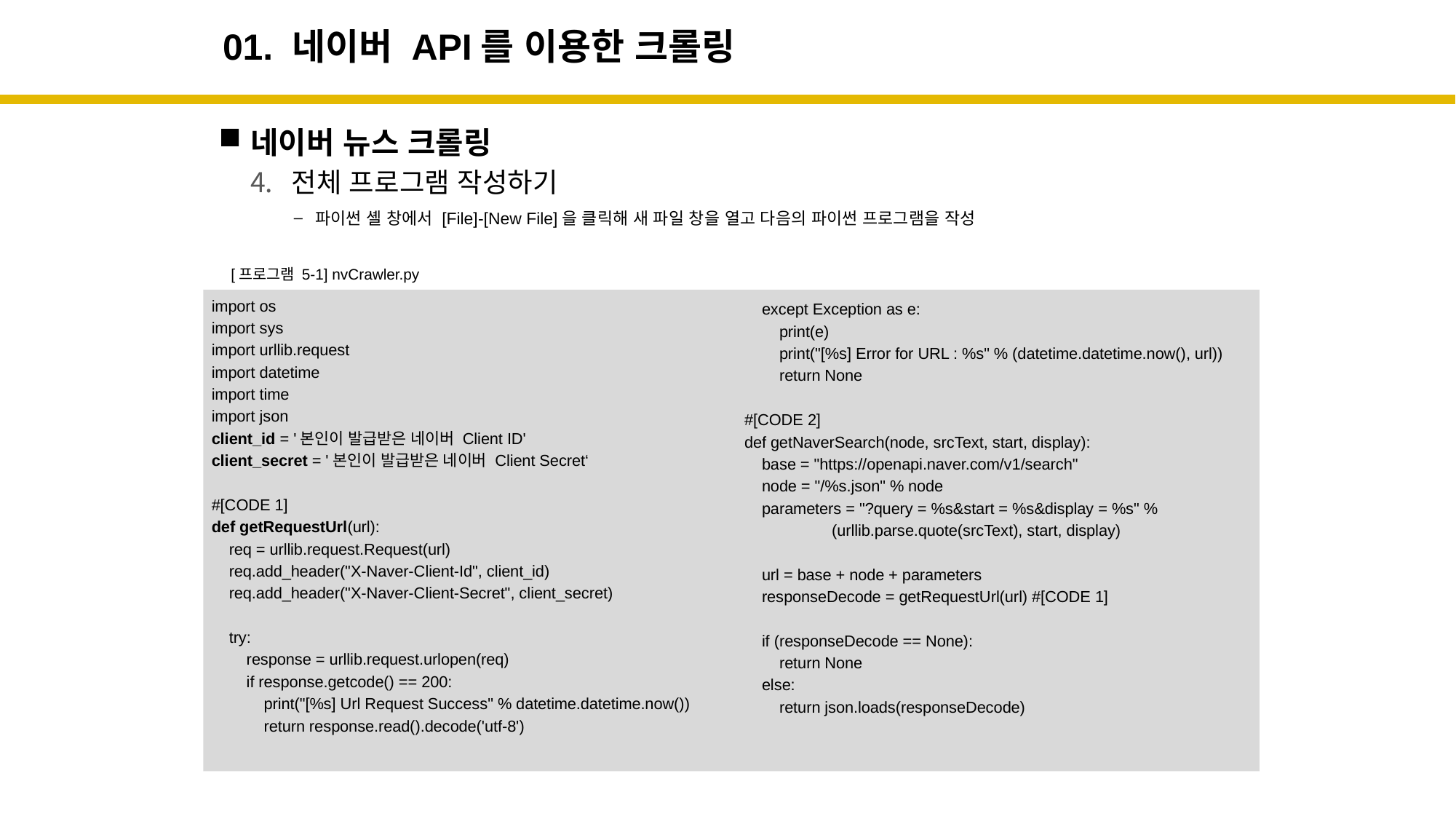

# 01. 네이버 API를 이용한 크롤링
네이버 뉴스 크롤링
전체 프로그램 작성하기
파이썬 셸 창에서 [File]-[New File]을 클릭해 새 파일 창을 열고 다음의 파이썬 프로그램을 작성
[프로그램 5-1] nvCrawler.py

import os
import sys
import urllib.request
import datetime
import time
import json
client_id = '본인이 발급받은 네이버 Client ID'
client_secret = '본인이 발급받은 네이버 Client Secret‘

#[CODE 1]
def getRequestUrl(url):
    req = urllib.request.Request(url)
    req.add_header("X-Naver-Client-Id", client_id)
    req.add_header("X-Naver-Client-Secret", client_secret)

    try:
        response = urllib.request.urlopen(req)
        if response.getcode() == 200:
            print("[%s] Url Request Success" % datetime.datetime.now())
            return response.read().decode('utf-8')
    except Exception as e:
        print(e)
        print("[%s] Error for URL : %s" % (datetime.datetime.now(), url))
        return None

#[CODE 2]
def getNaverSearch(node, srcText, start, display):
    base = "https://openapi.naver.com/v1/search"
    node = "/%s.json" % node
    parameters = "?query = %s&start = %s&display = %s" %
                    (urllib.parse.quote(srcText), start, display)

    url = base + node + parameters
    responseDecode = getRequestUrl(url) #[CODE 1]

    if (responseDecode == None):
        return None
    else:
        return json.loads(responseDecode)